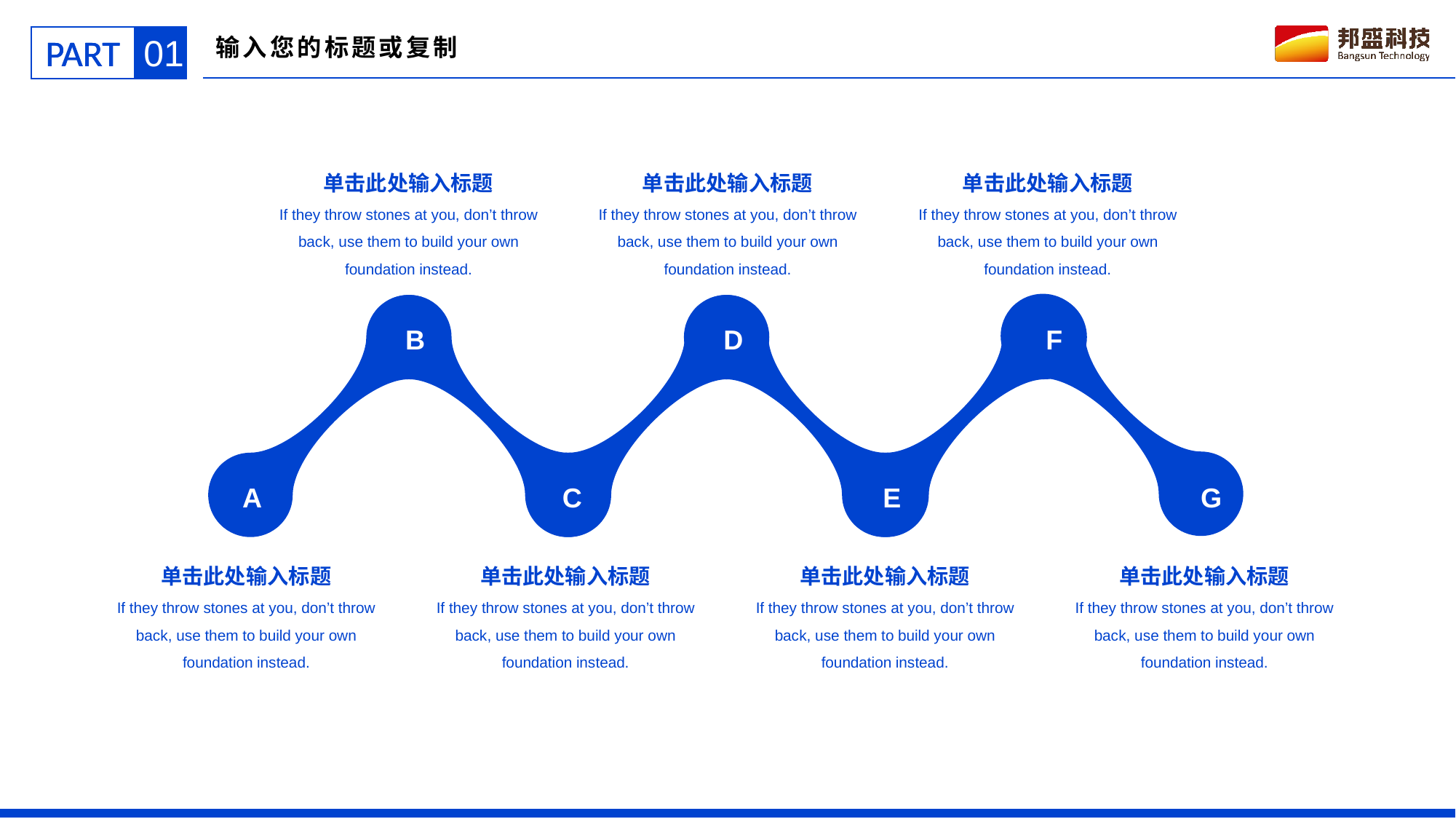

01
PART
输入您的标题或复制
单击此处输入标题
单击此处输入标题
单击此处输入标题
If they throw stones at you, don’t throw back, use them to build your own foundation instead.
If they throw stones at you, don’t throw back, use them to build your own foundation instead.
If they throw stones at you, don’t throw back, use them to build your own foundation instead.

F
G

A

B

C

D

E
单击此处输入标题
单击此处输入标题
单击此处输入标题
单击此处输入标题
If they throw stones at you, don’t throw back, use them to build your own foundation instead.
If they throw stones at you, don’t throw back, use them to build your own foundation instead.
If they throw stones at you, don’t throw back, use them to build your own foundation instead.
If they throw stones at you, don’t throw back, use them to build your own foundation instead.